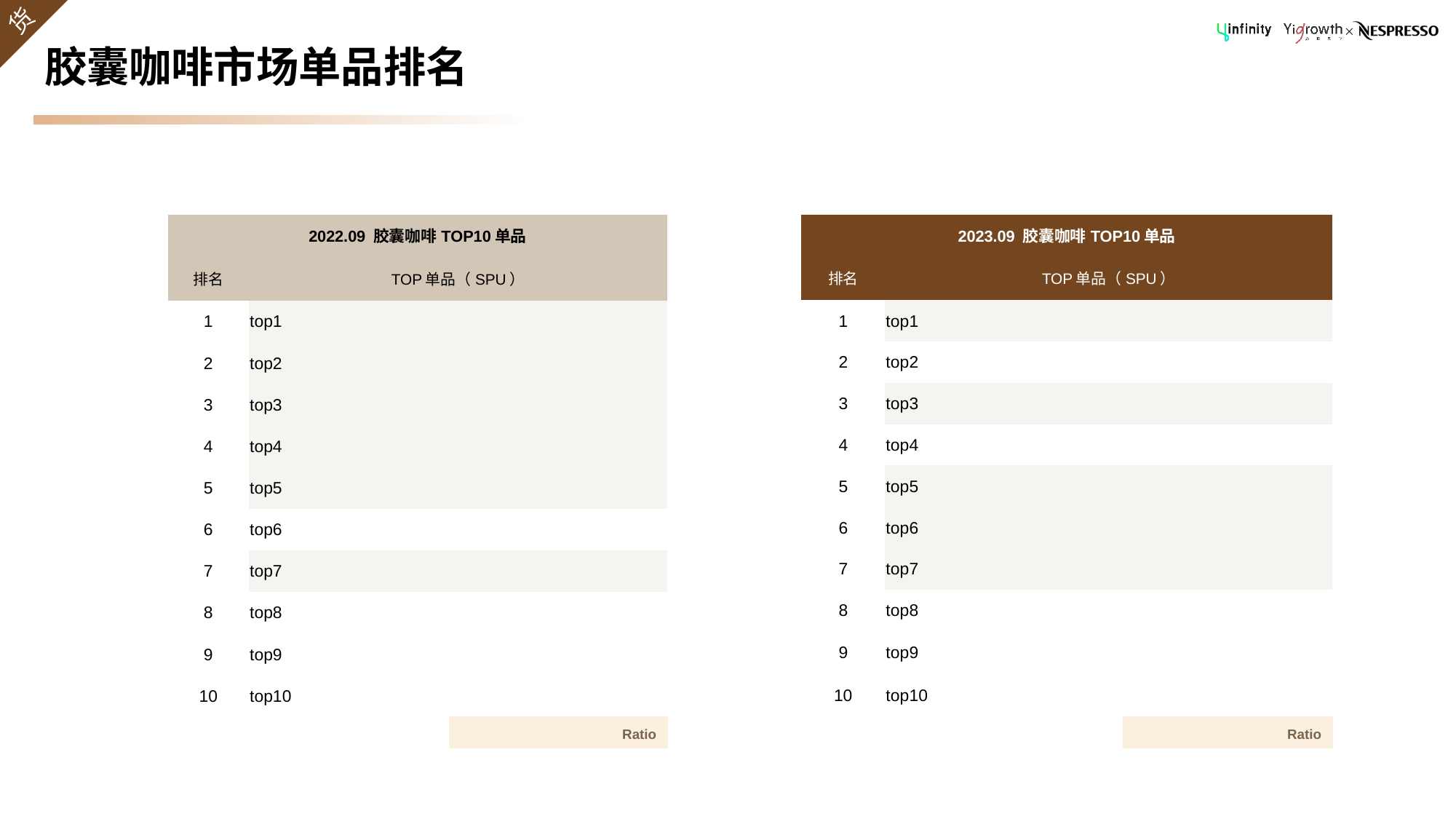

# 胶囊咖啡市场单品排名

| 2022.09 胶囊咖啡TOP10单品 |  |
| --- | --- |
| 排名 | TOP单品（SPU） |
| 1 | top1 |
| 2 | top2 |
| 3 | top3 |
| 4 | top4 |
| 5 | top5 |
| 6 | top6 |
| 7 | top7 |
| 8 | top8 |
| 9 | top9 |
| 10 | top10 |
| 2023.09 胶囊咖啡TOP10单品 |  |
| --- | --- |
| 排名 | TOP单品（SPU） |
| 1 | top1 |
| 2 | top2 |
| 3 | top3 |
| 4 | top4 |
| 5 | top5 |
| 6 | top6 |
| 7 | top7 |
| 8 | top8 |
| 9 | top9 |
| 10 | top10 |
Ratio
Ratio